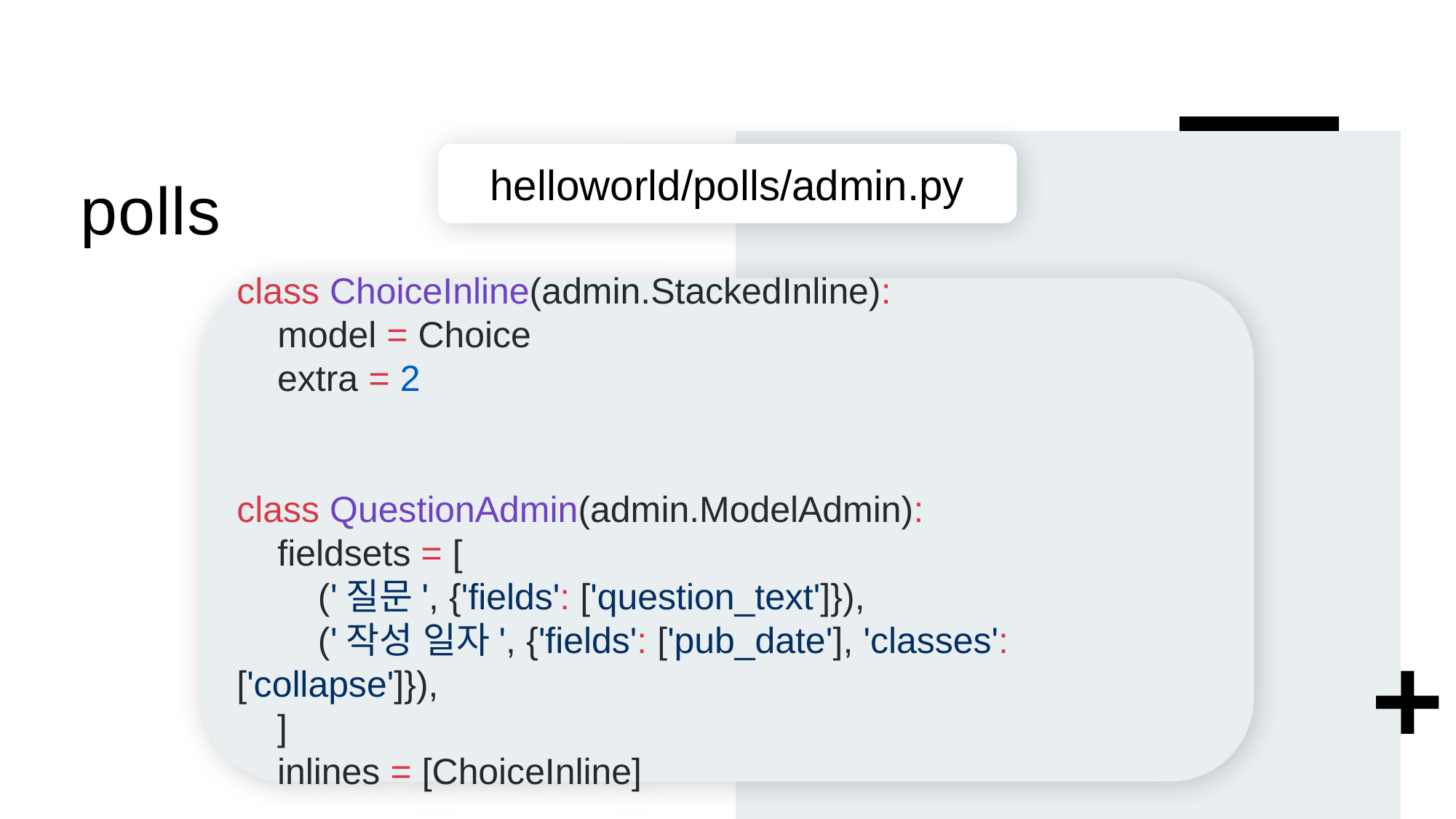

# polls
helloworld/polls/admin.py
class ChoiceInline(admin.StackedInline):
    model = Choice
    extra = 2
class QuestionAdmin(admin.ModelAdmin):
    fieldsets = [
        ('질문', {'fields': ['question_text']}),
        ('작성 일자', {'fields': ['pub_date'], 'classes': ['collapse']}),
    ]
    inlines = [ChoiceInline]